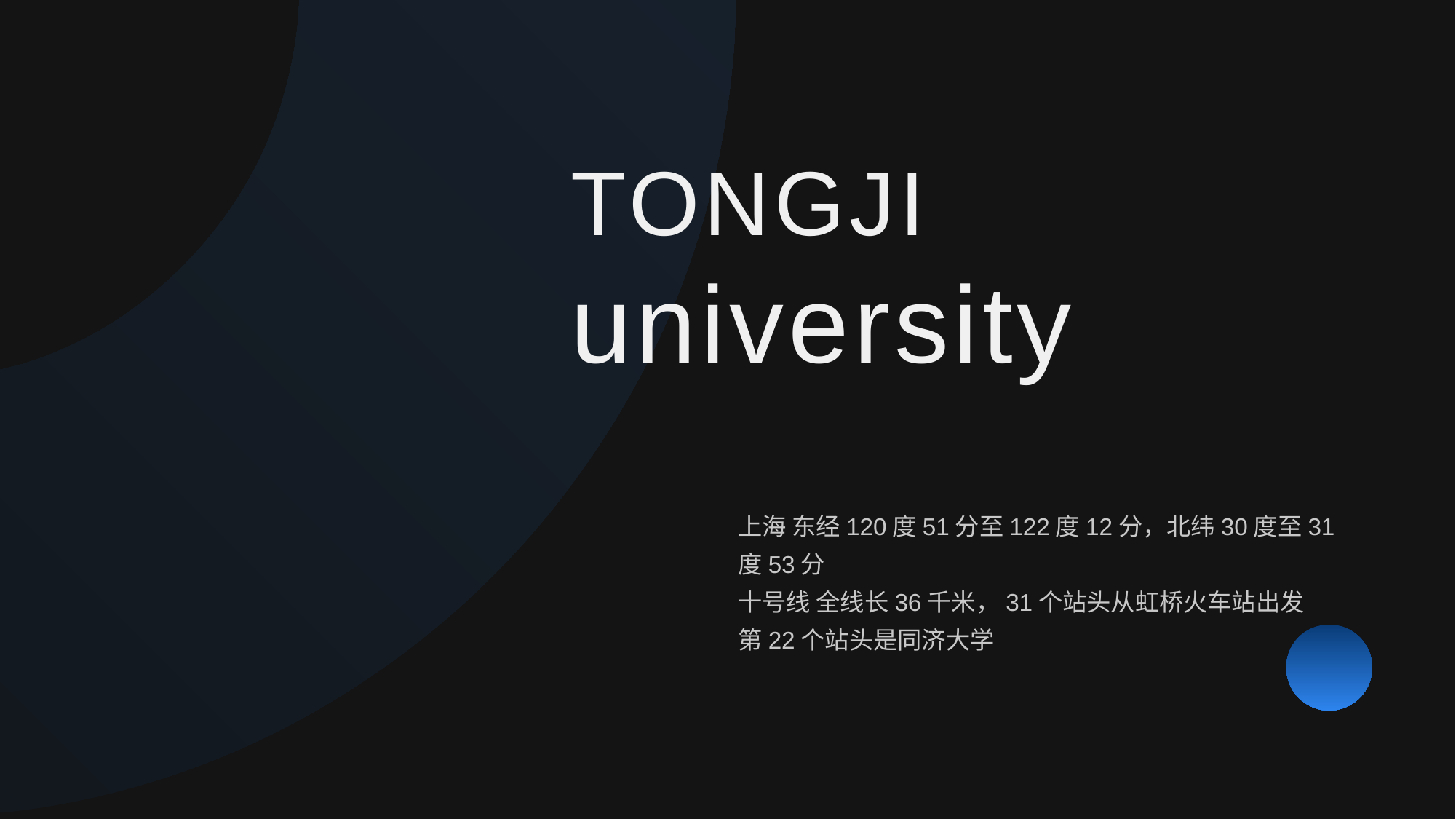

TONGJI
university
上海 东经120度51分至122度12分，北纬30度至31度53分
十号线 全线长36千米，31个站头从虹桥火车站出发
第22个站头是同济大学